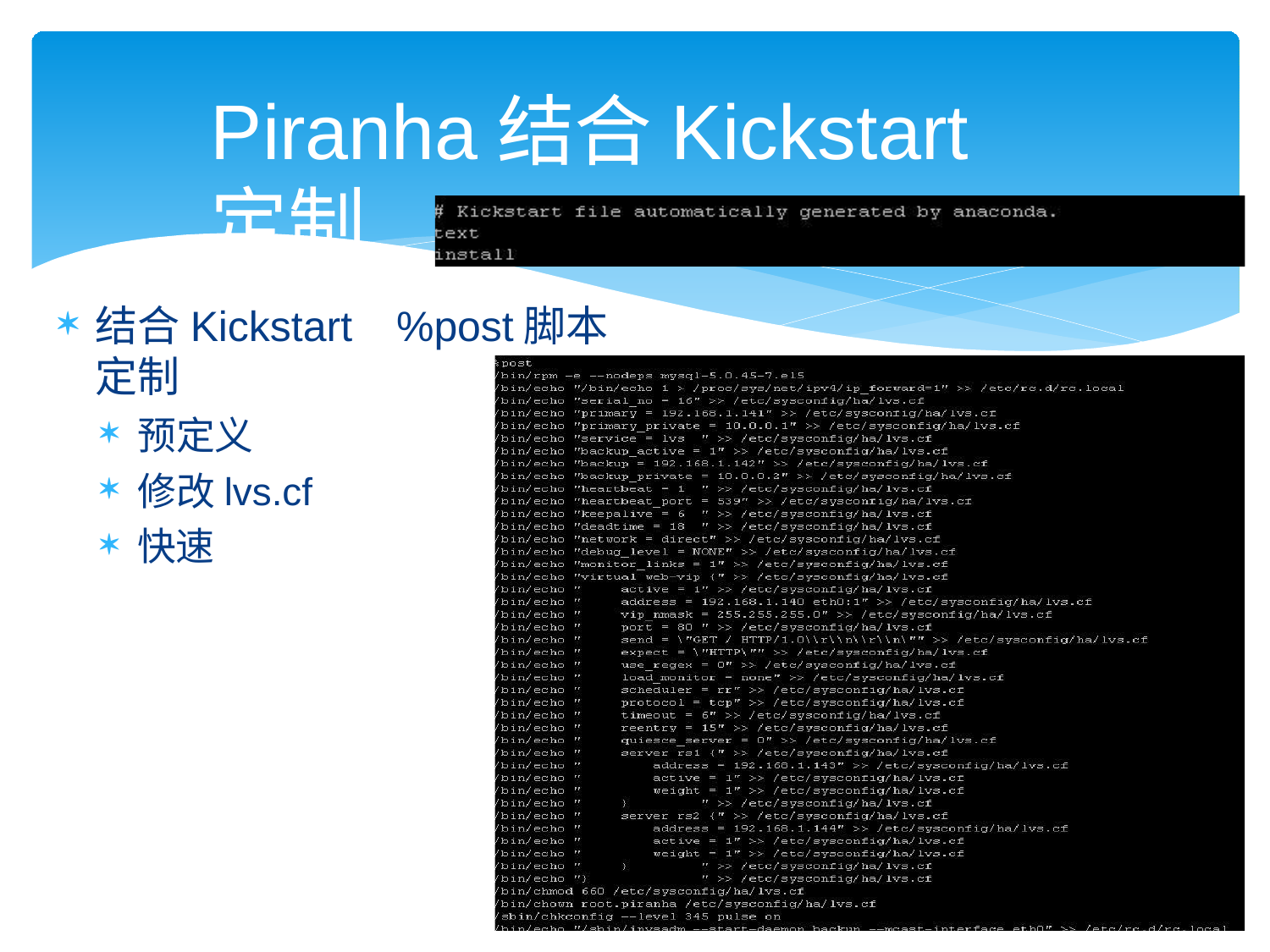

# Piranha结合Kickstart定制

结合Kickstart	%post脚本定制
预定义
修改lvs.cf
快速

118	16:02